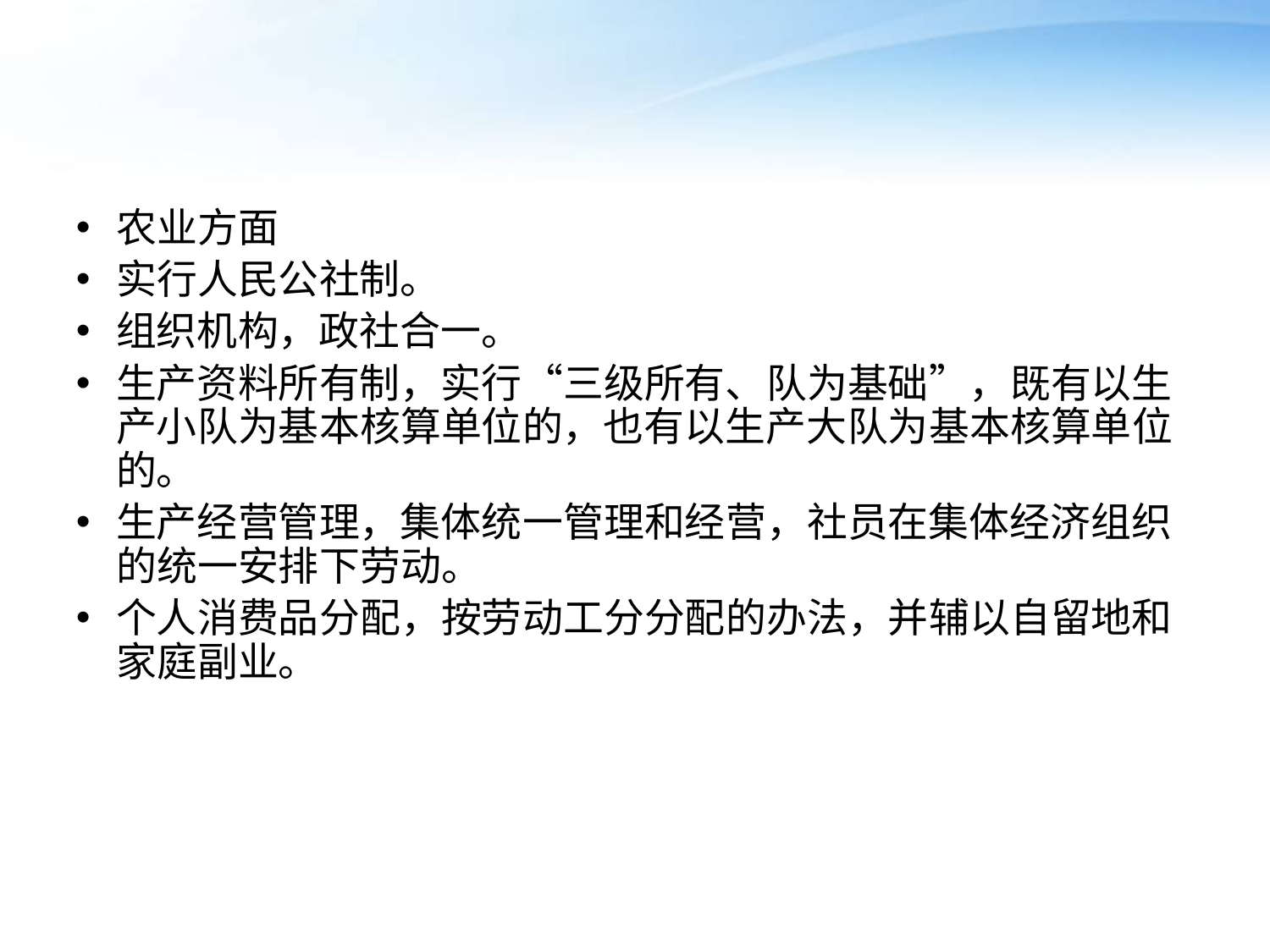

#
农业方面
实行人民公社制。
组织机构，政社合一。
生产资料所有制，实行“三级所有、队为基础”，既有以生产小队为基本核算单位的，也有以生产大队为基本核算单位的。
生产经营管理，集体统一管理和经营，社员在集体经济组织的统一安排下劳动。
个人消费品分配，按劳动工分分配的办法，并辅以自留地和家庭副业。